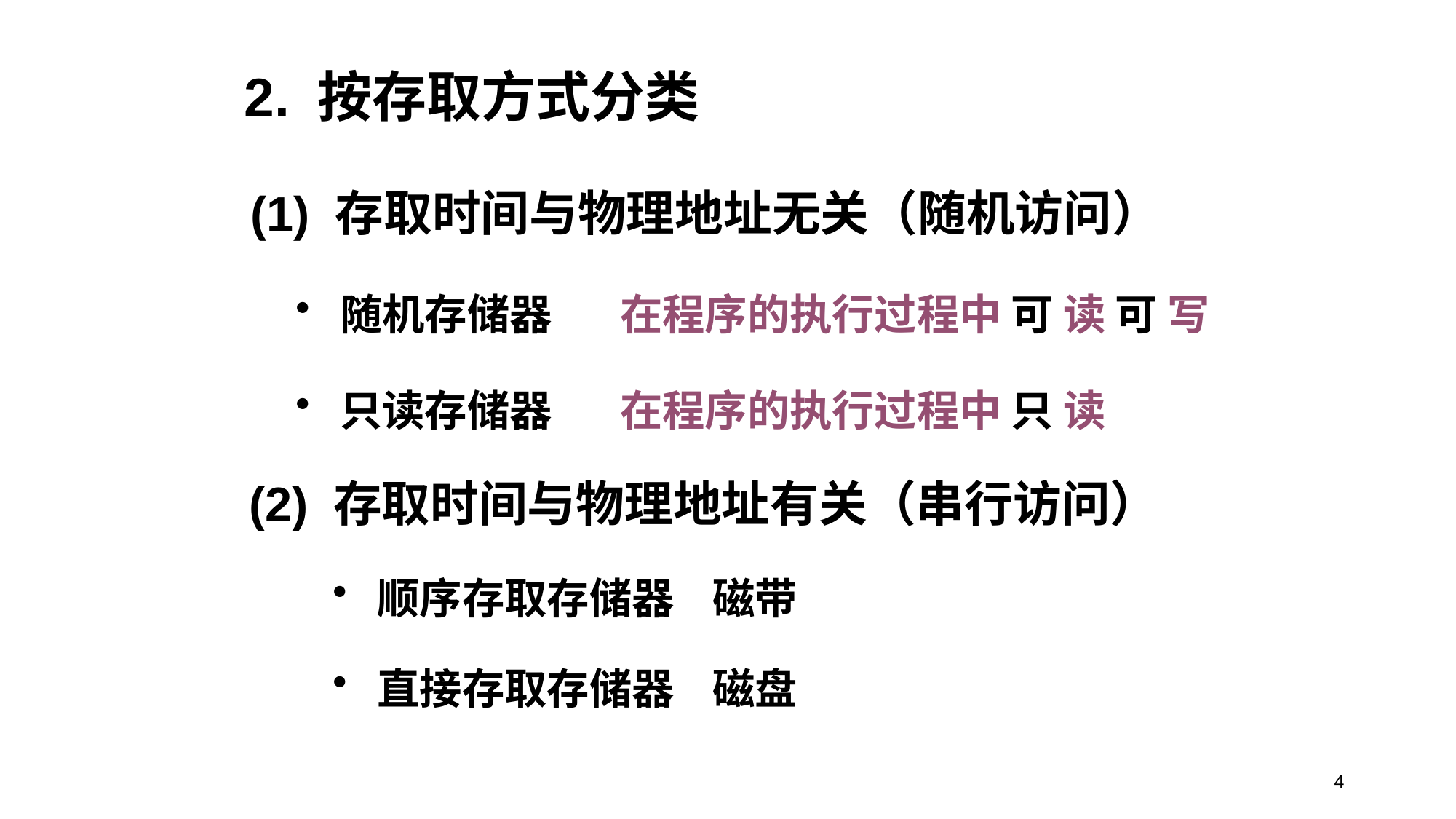

2. 按存取方式分类
(1) 存取时间与物理地址无关（随机访问）
  随机存储器
在程序的执行过程中 可 读 可 写
  只读存储器
在程序的执行过程中 只 读
(2) 存取时间与物理地址有关（串行访问）
  顺序存取存储器    磁带
  直接存取存储器    磁盘
4